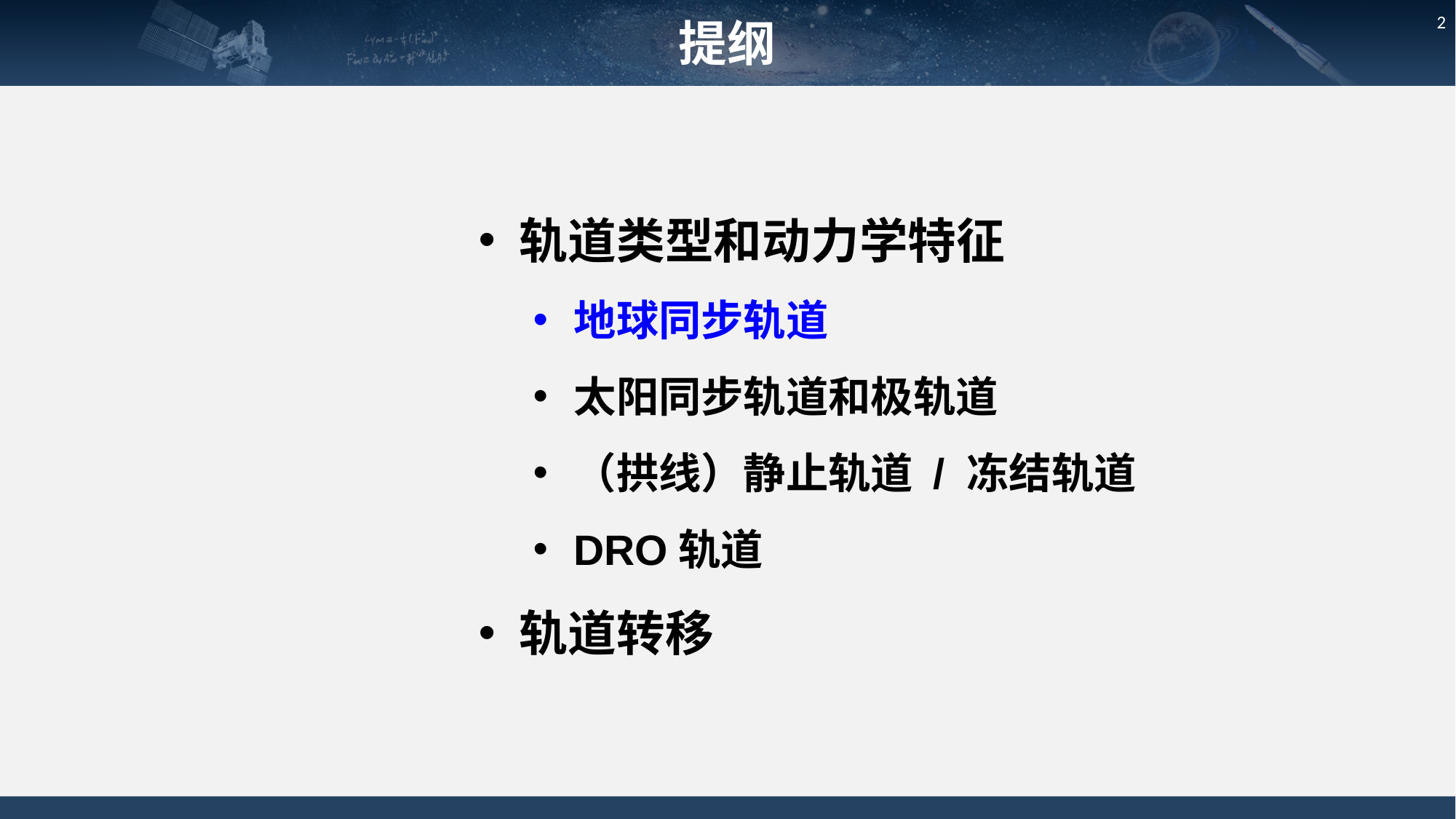

提纲
2
轨道类型和动力学特征
地球同步轨道
太阳同步轨道和极轨道
（拱线）静止轨道 / 冻结轨道
DRO轨道
轨道转移